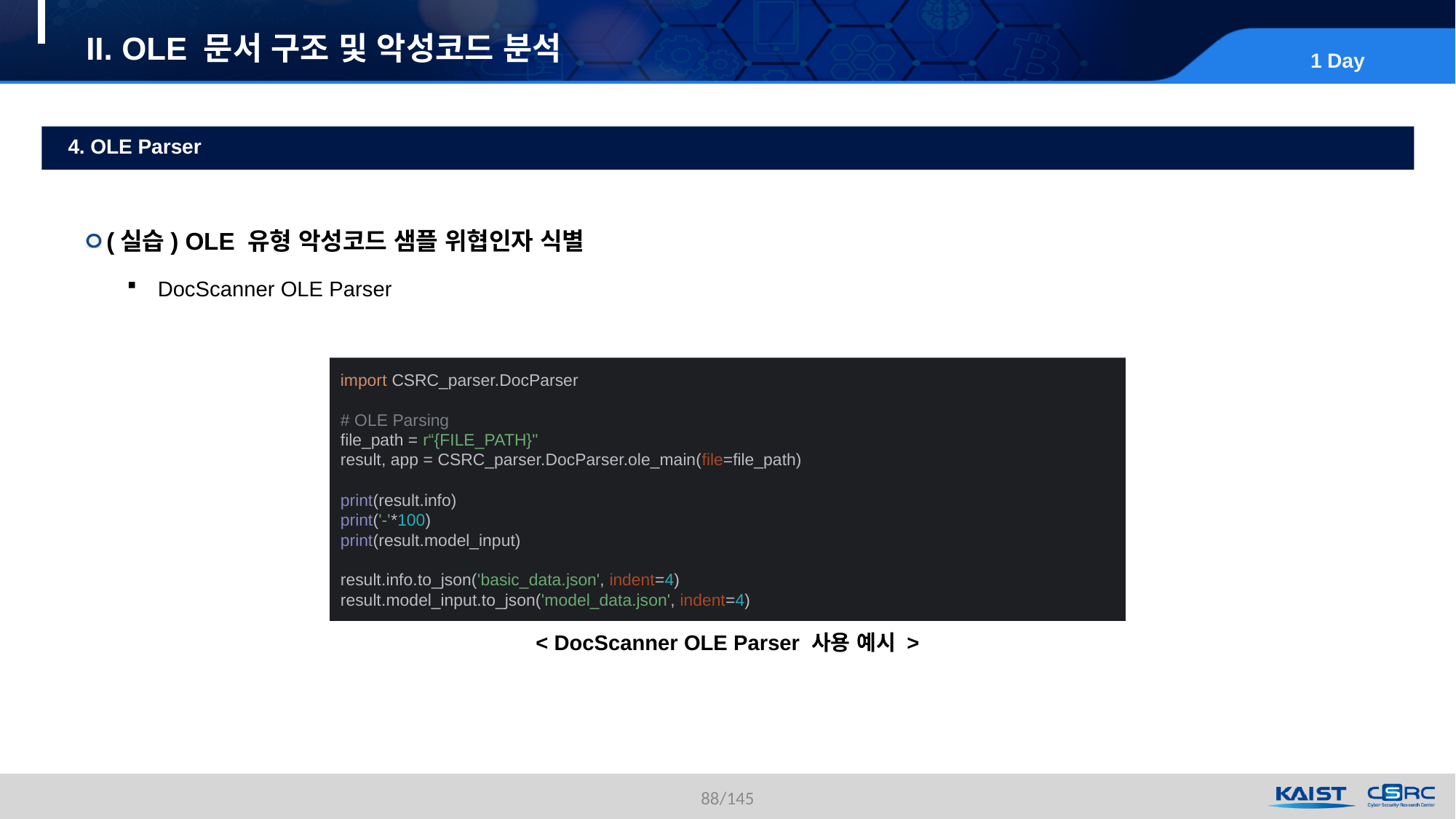

# II. OLE 문서 구조 및 악성코드 분석
4. OLE Parser
(실습) OLE 유형 악성코드 샘플 위협인자 식별
DocScanner OLE Parser
import CSRC_parser.DocParser
# OLE Parsing
file_path = r“{FILE_PATH}"
result, app = CSRC_parser.DocParser.ole_main(file=file_path)
print(result.info)
print('-'*100)
print(result.model_input)
result.info.to_json('basic_data.json', indent=4)
result.model_input.to_json('model_data.json', indent=4)
< DocScanner OLE Parser 사용 예시 >
88/145